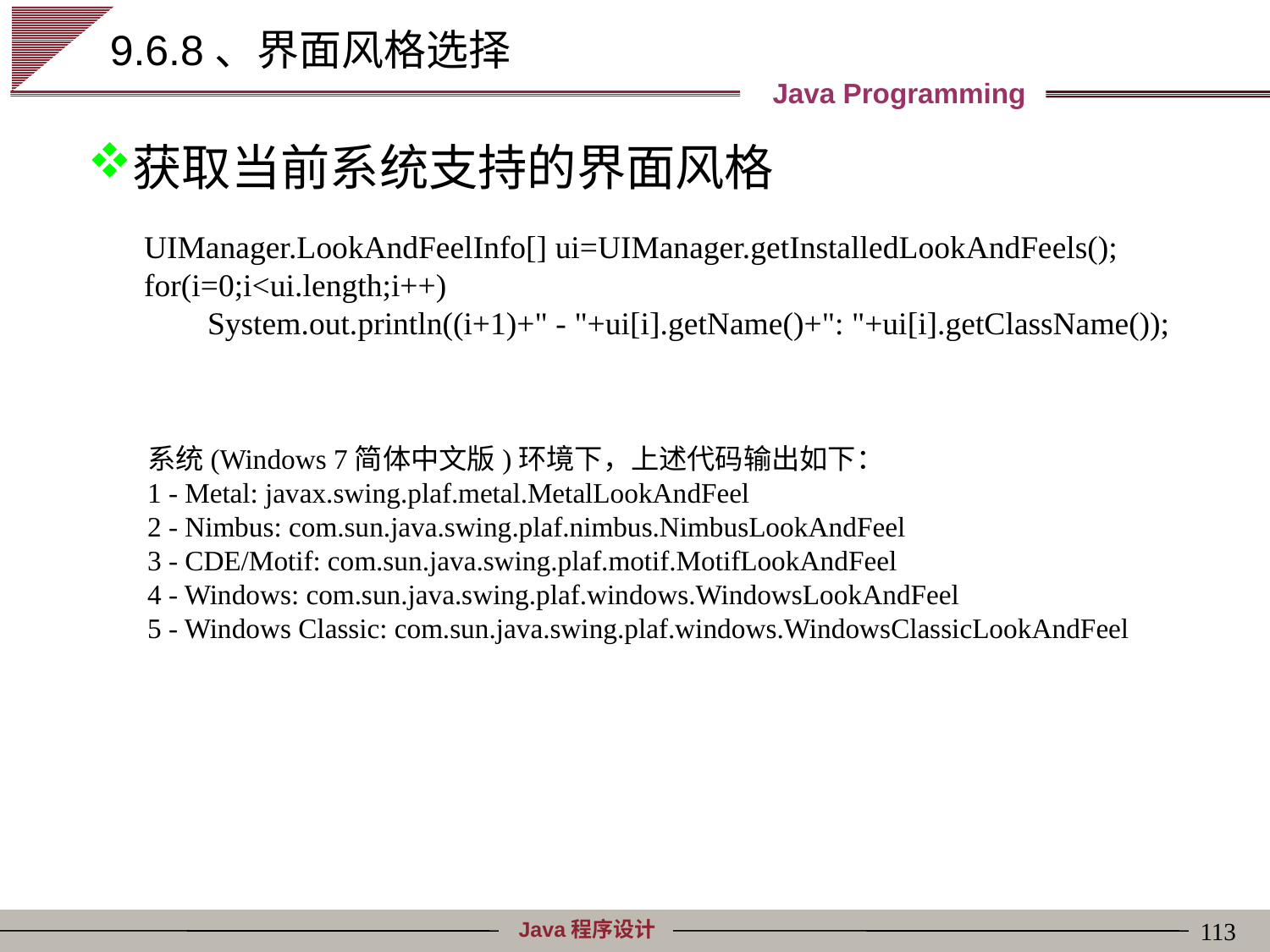

# 9.6.8、界面风格选择
获取当前系统支持的界面风格
UIManager.LookAndFeelInfo[] ui=UIManager.getInstalledLookAndFeels();
for(i=0;i<ui.length;i++)
System.out.println((i+1)+" - "+ui[i].getName()+": "+ui[i].getClassName());
系统(Windows 7简体中文版)环境下，上述代码输出如下：
1 - Metal: javax.swing.plaf.metal.MetalLookAndFeel
2 - Nimbus: com.sun.java.swing.plaf.nimbus.NimbusLookAndFeel
3 - CDE/Motif: com.sun.java.swing.plaf.motif.MotifLookAndFeel
4 - Windows: com.sun.java.swing.plaf.windows.WindowsLookAndFeel
5 - Windows Classic: com.sun.java.swing.plaf.windows.WindowsClassicLookAndFeel